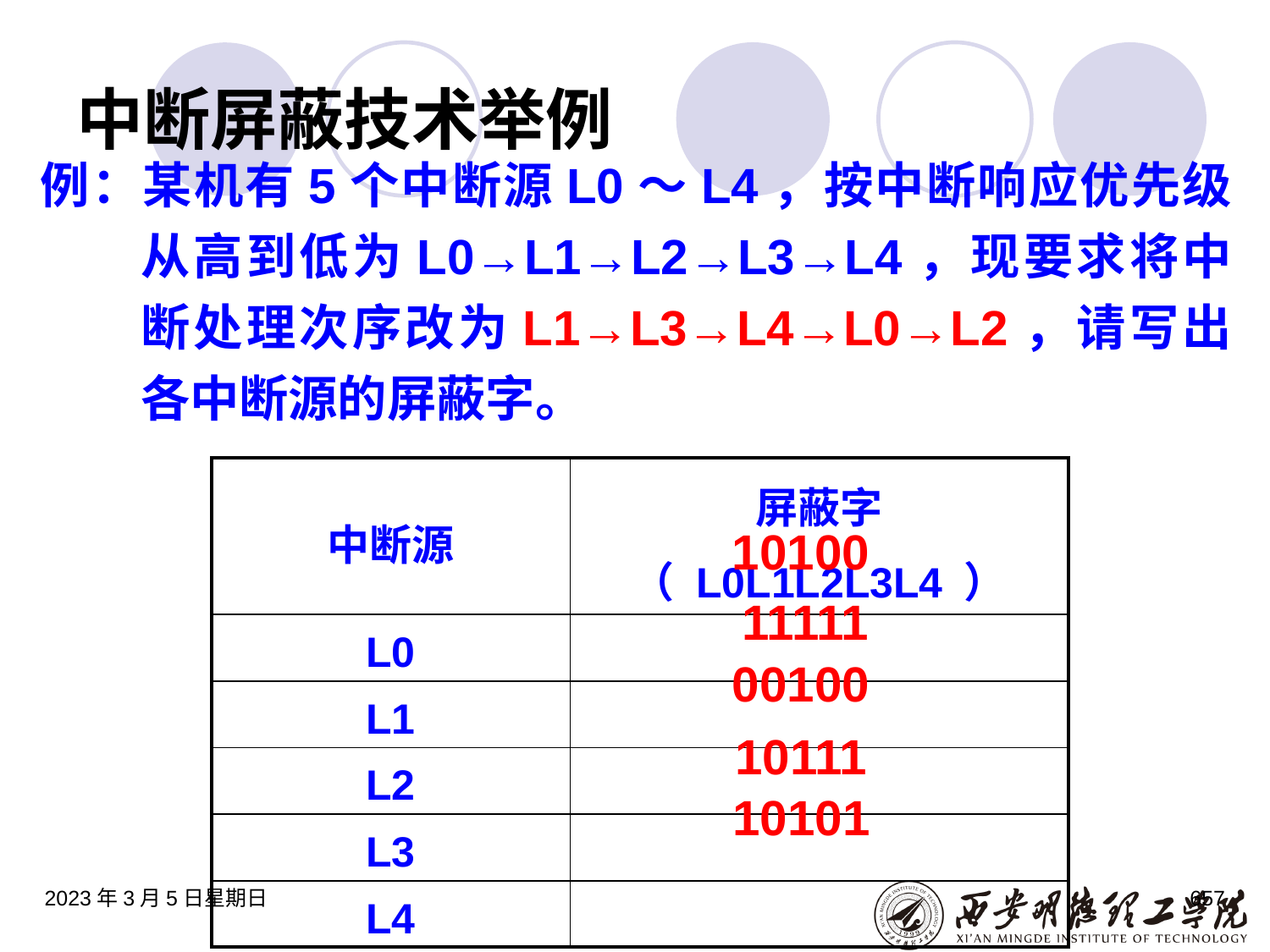

# 中断屏蔽技术举例
例：某机有5个中断源L0～L4，按中断响应优先级从高到低为L0→L1→L2→L3→L4，现要求将中断处理次序改为L1→L3→L4→L0→L2，请写出各中断源的屏蔽字。
| 中断源 | 屏蔽字（ L0L1L2L3L4 ） |
| --- | --- |
| L0 |  |
| L1 |  |
| L2 |  |
| L3 |  |
| L4 |  |
10100
11111
00100
10111
10101
2023年3月5日星期日
657